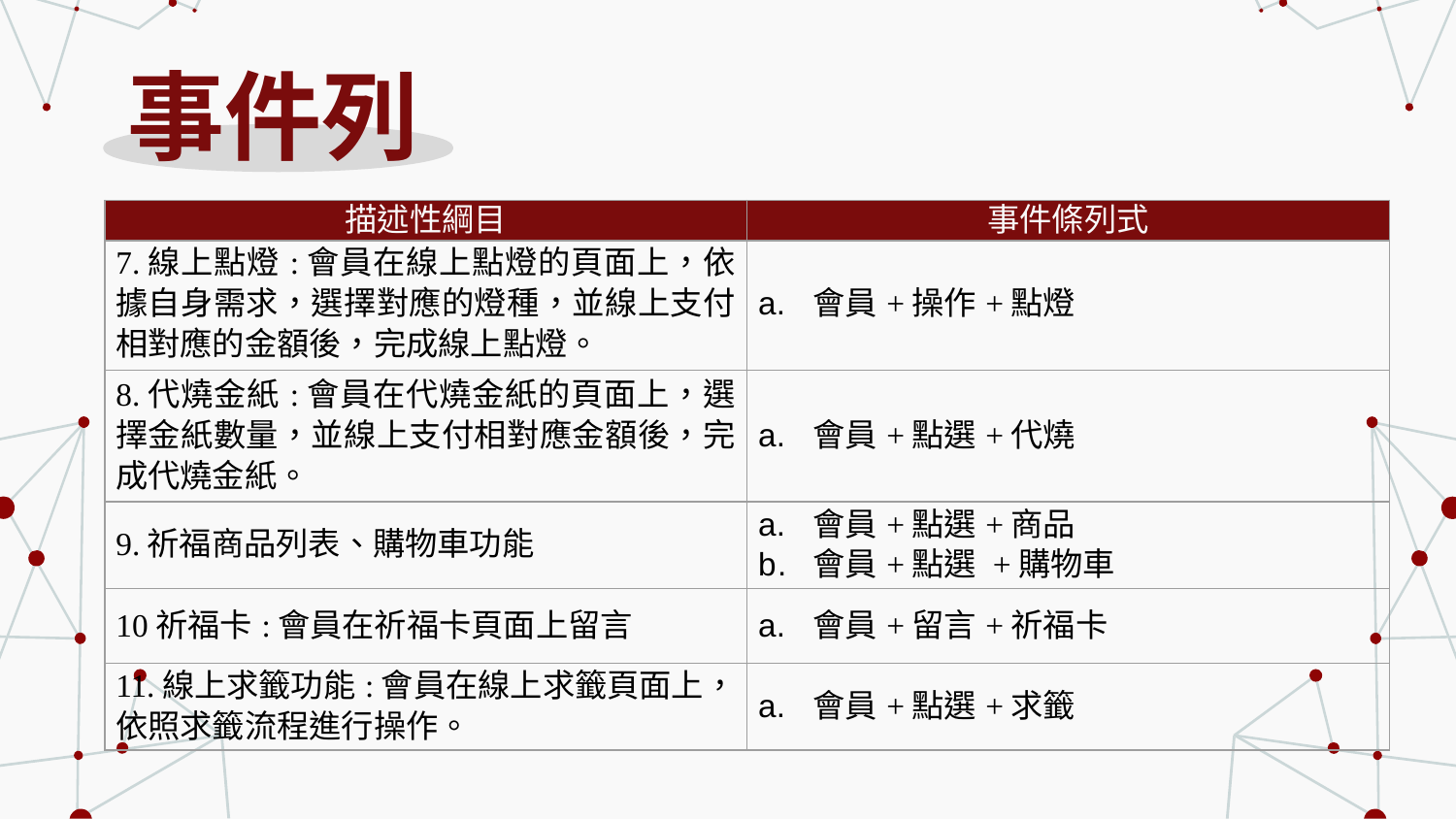

# 事件列

| 描述性綱目 | 事件條列式 |
| --- | --- |
| 7.線上點燈:會員在線上點燈的頁面上，依據自身需求，選擇對應的燈種，並線上支付相對應的金額後，完成線上點燈。 | 會員+操作+點燈 |
| --- | --- |
| 8.代燒金紙:會員在代燒金紙的頁面上，選擇金紙數量，並線上支付相對應金額後，完成代燒金紙。 | 會員+點選+代燒 |
| 9.祈福商品列表、購物車功能 | 會員+點選+商品 會員+點選 +購物車 |
| 10祈福卡:會員在祈福卡頁面上留言 | 會員+留言+祈福卡 |
| 11.線上求籤功能:會員在線上求籤頁面上，依照求籤流程進行操作。 | 會員+點選+求籤 |